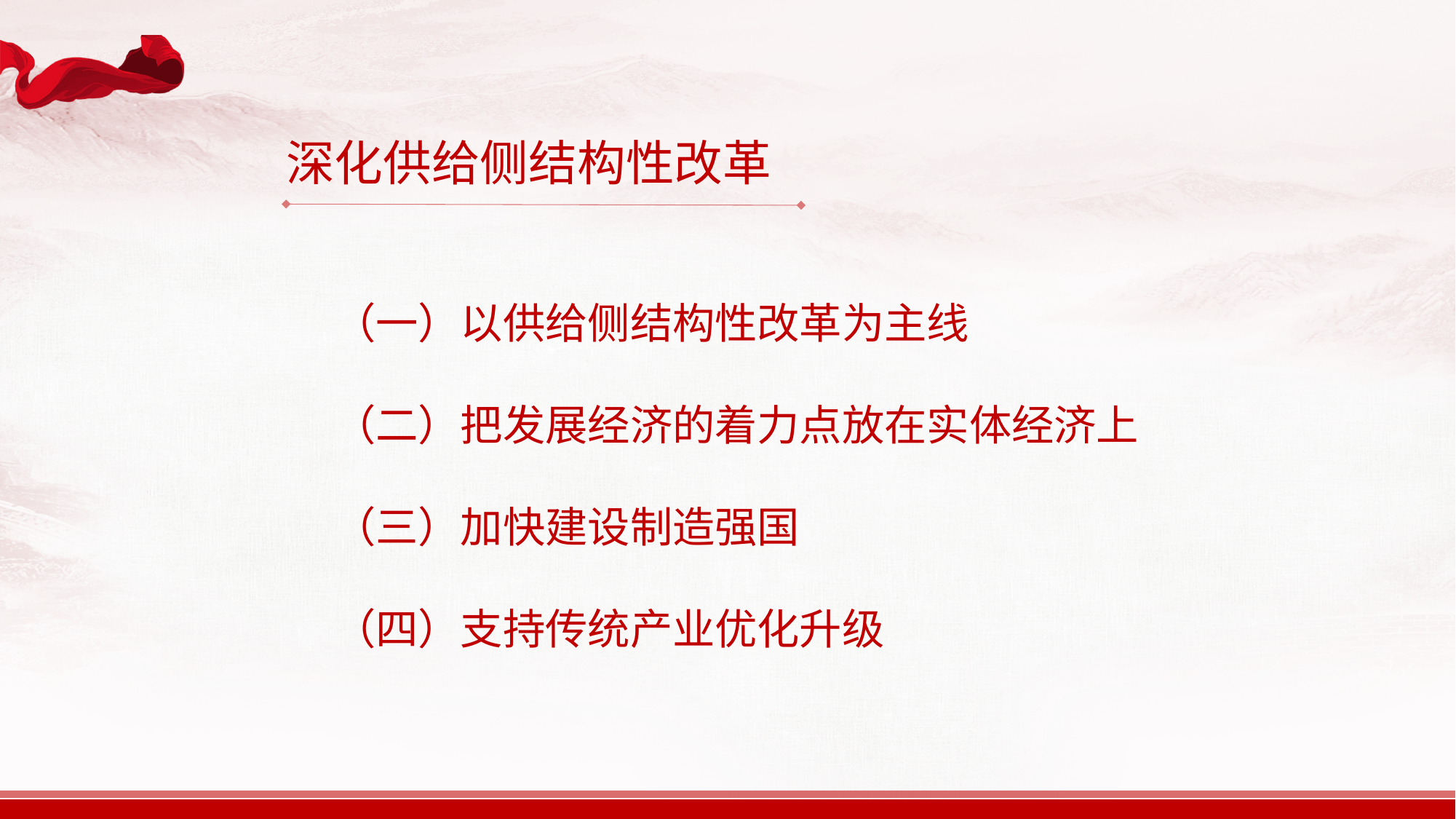

深化供给侧结构性改革
（一）以供给侧结构性改革为主线
（二）把发展经济的着力点放在实体经济上
（三）加快建设制造强国
（四）支持传统产业优化升级